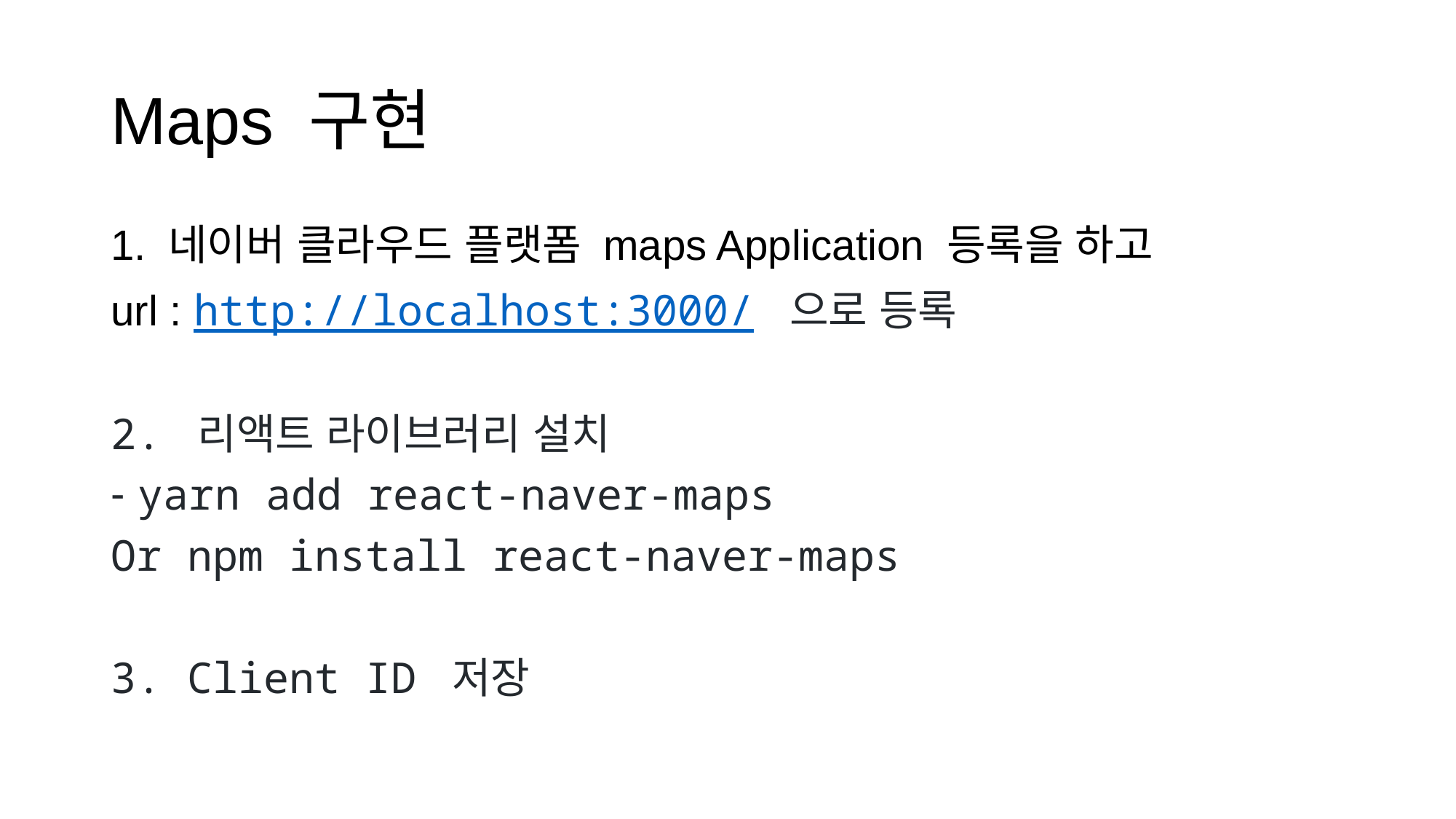

# Maps 구현
1. 네이버 클라우드 플랫폼 maps Application 등록을 하고
url : http://localhost:3000/ 으로 등록

2. 리액트 라이브러리 설치
yarn add react-naver-maps
Or npm install react-naver-maps

3. Client ID 저장